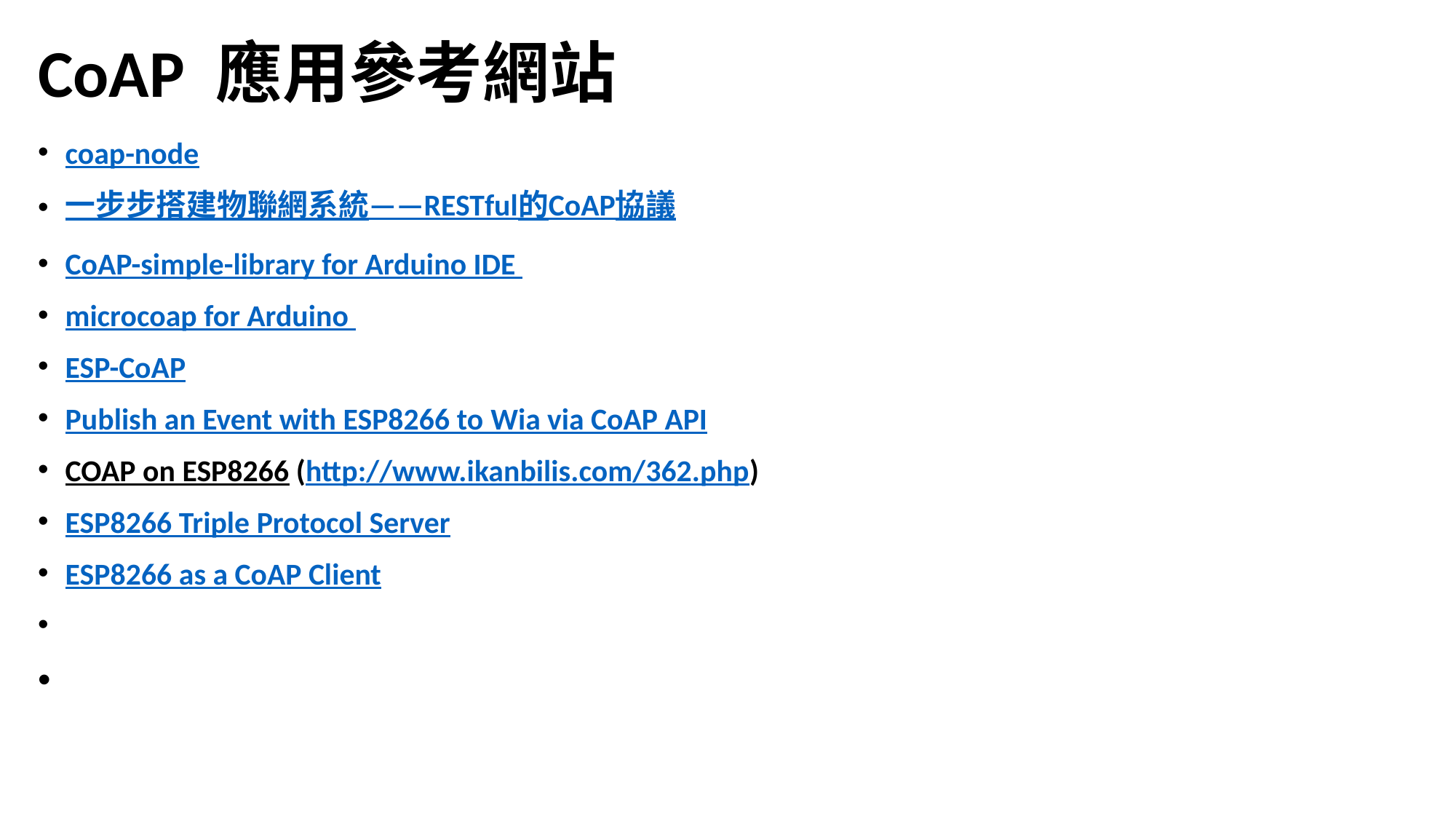

# CoAP 應用參考網站
coap-node
一步步搭建物聯網系統——RESTful的CoAP協議
CoAP-simple-library for Arduino IDE
microcoap for Arduino
ESP-CoAP
Publish an Event with ESP8266 to Wia via CoAP API
COAP on ESP8266 (http://www.ikanbilis.com/362.php)
ESP8266 Triple Protocol Server
ESP8266 as a CoAP Client